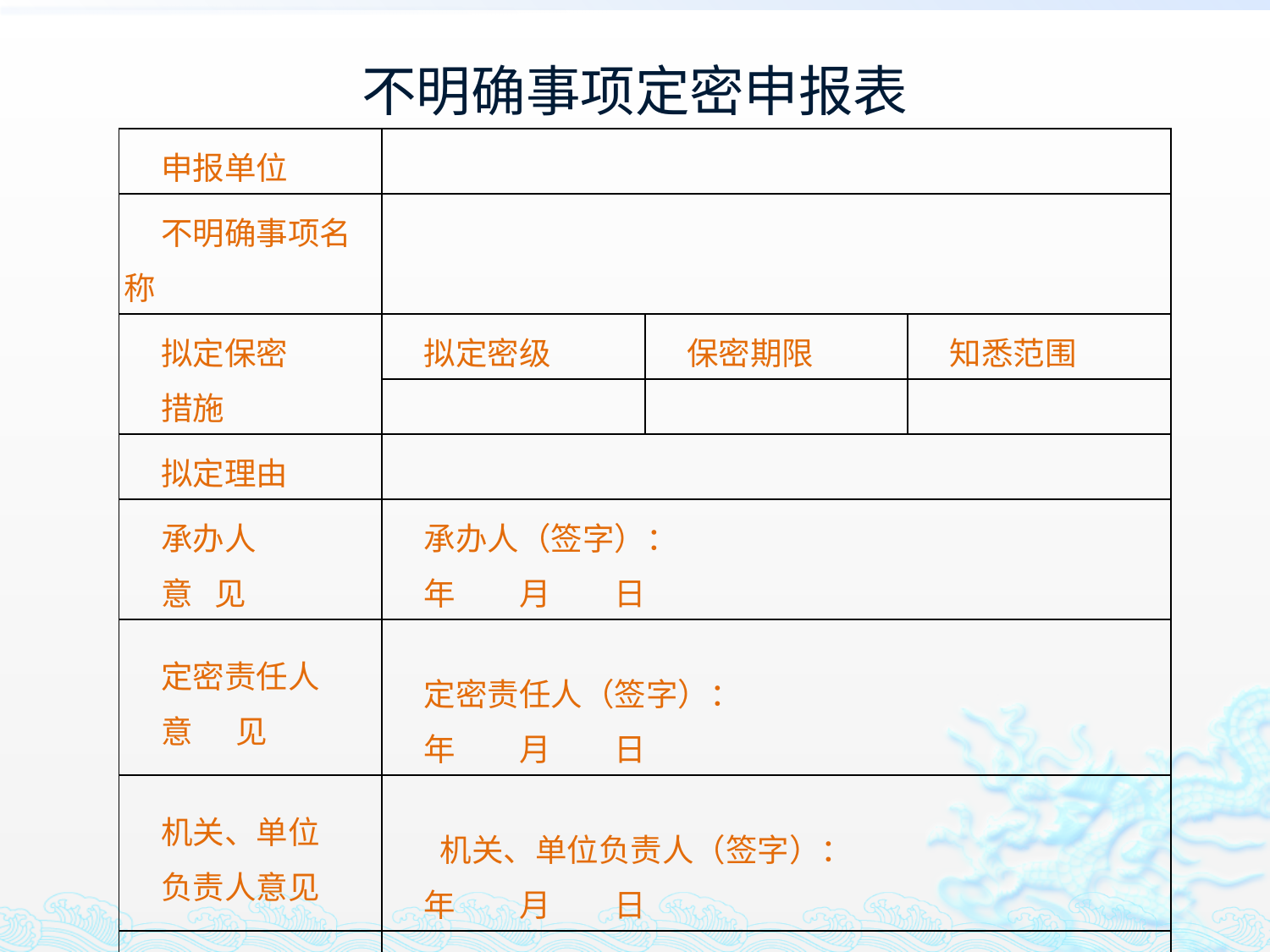

# 不明确事项定密申报表
| 申报单位 |  |  |  |
| --- | --- | --- | --- |
| 不明确事项名称 |  |  |  |
| 拟定保密 措施 | 拟定密级 | 保密期限 | 知悉范围 |
|  |  |  |  |
| 拟定理由 |  |  |  |
| 承办人 意 见 | 承办人（签字）： 年  月  日 |  |  |
| 定密责任人 意 见 | 定密责任人（签字）： 年  月  日 |  |  |
| 机关、单位 负责人意见 | 机关、单位负责人（签字）： 年  月  日 |  |  |
| 保密行政管理部门批复 |  |  |  |